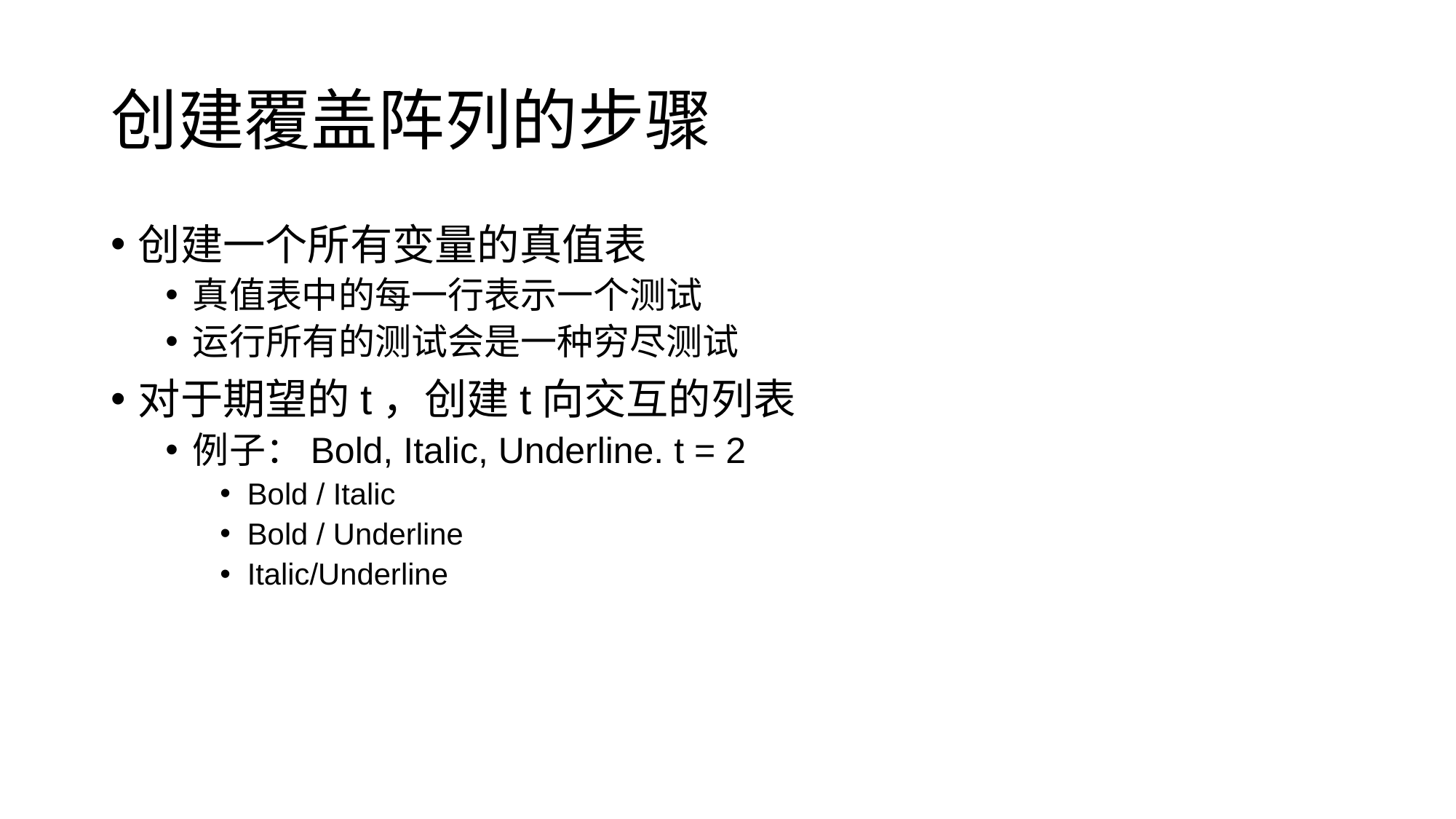

# 创建覆盖阵列的步骤
创建一个所有变量的真值表
真值表中的每一行表示一个测试
运行所有的测试会是一种穷尽测试
对于期望的t，创建t向交互的列表
例子：Bold, Italic, Underline. t = 2
Bold / Italic
Bold / Underline
Italic/Underline